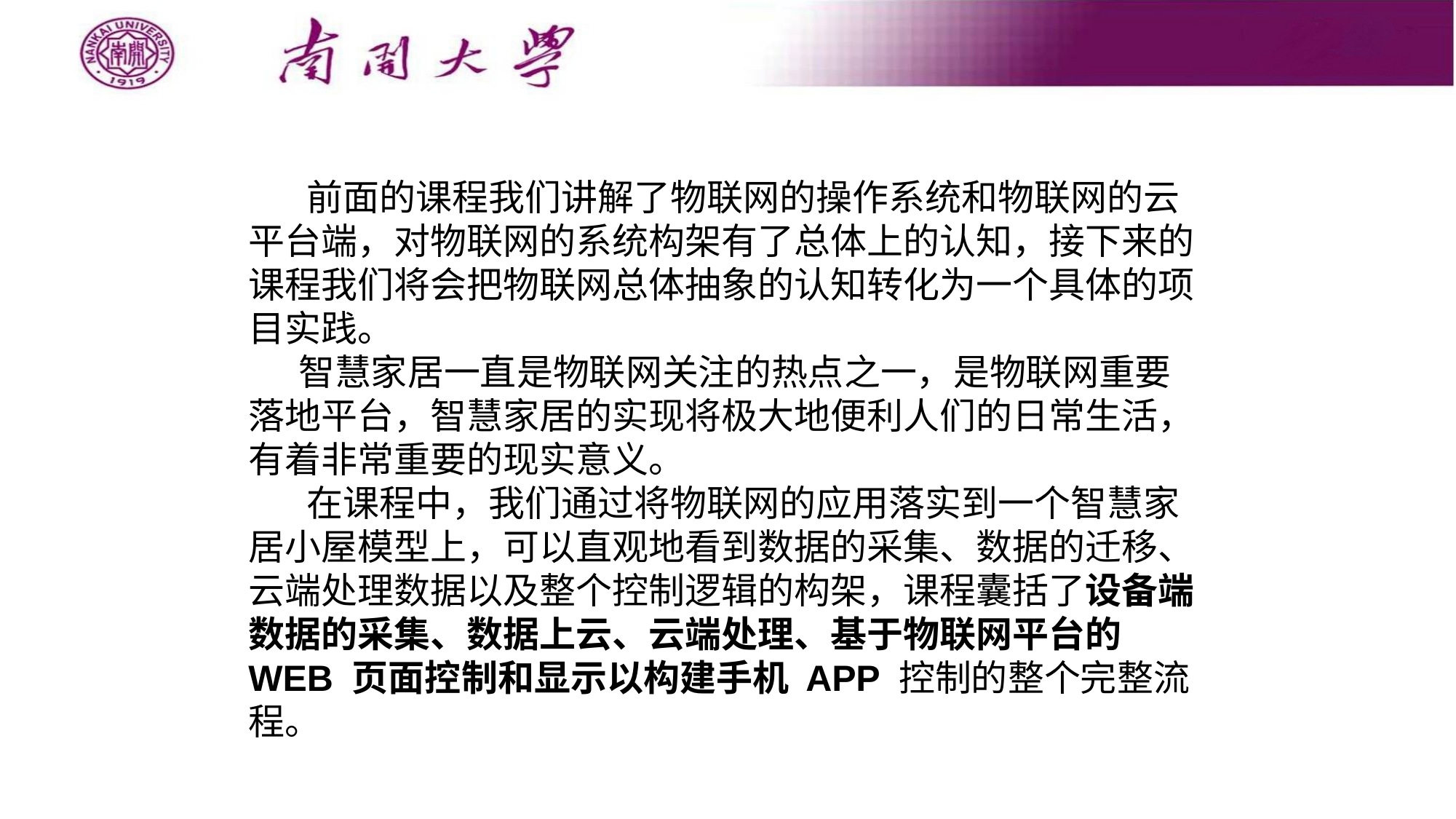

前面的课程我们讲解了物联网的操作系统和物联网的云平台端，对物联网的系统构架有了总体上的认知，接下来的课程我们将会把物联网总体抽象的认知转化为一个具体的项目实践。
       智慧家居一直是物联网关注的热点之一，是物联网重要落地平台，智慧家居的实现将极大地便利人们的日常生活，有着非常重要的现实意义。
      在课程中，我们通过将物联网的应用落实到一个智慧家居小屋模型上，可以直观地看到数据的采集、数据的迁移、云端处理数据以及整个控制逻辑的构架，课程囊括了设备端数据的采集、数据上云、云端处理、基于物联网平台的 WEB 页面控制和显示以构建手机 APP 控制的整个完整流程。